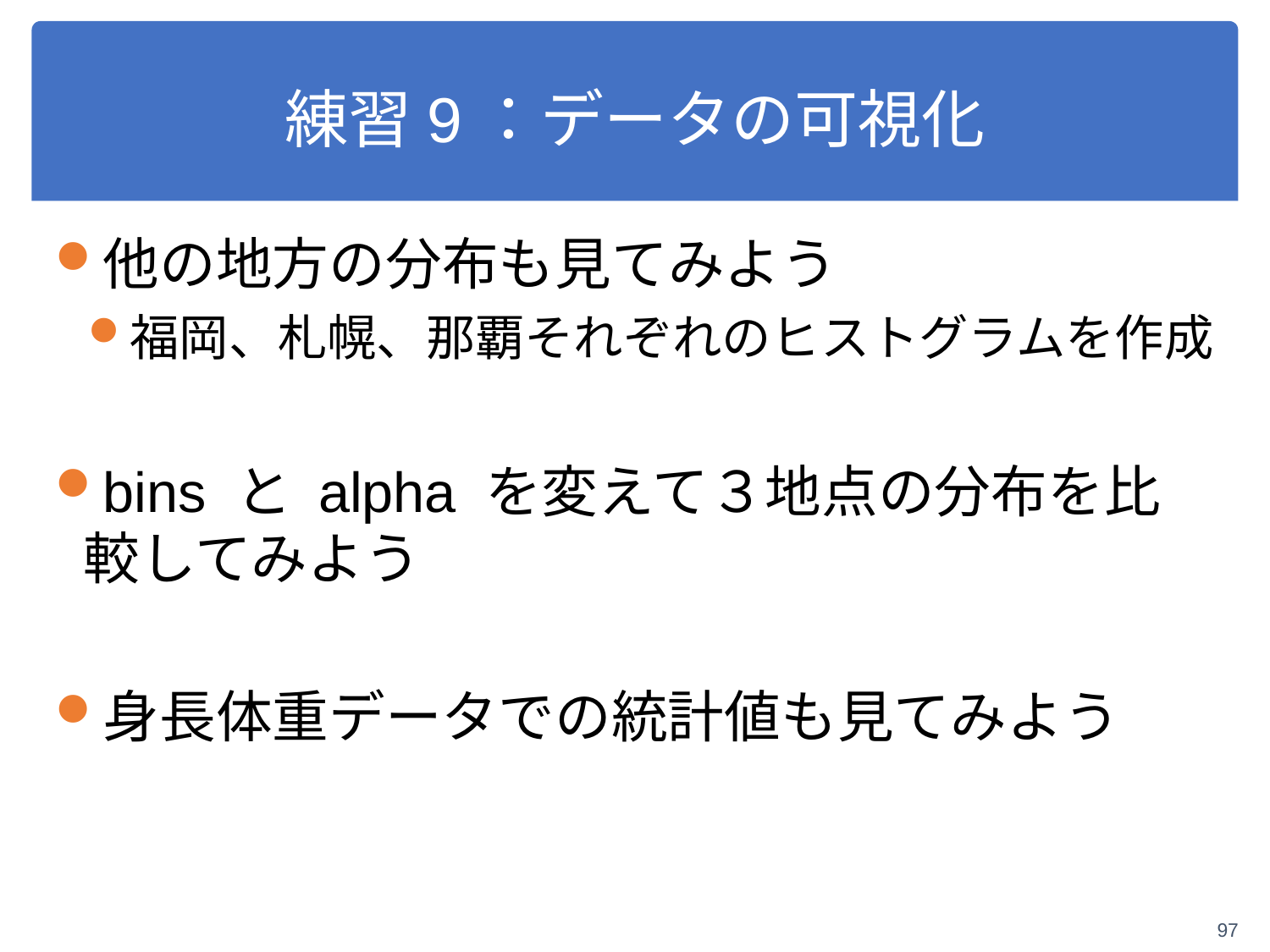

97
# 練習9：データの可視化
他の地方の分布も見てみよう
福岡、札幌、那覇それぞれのヒストグラムを作成

bins と alpha を変えて３地点の分布を比較してみよう

身長体重データでの統計値も見てみよう